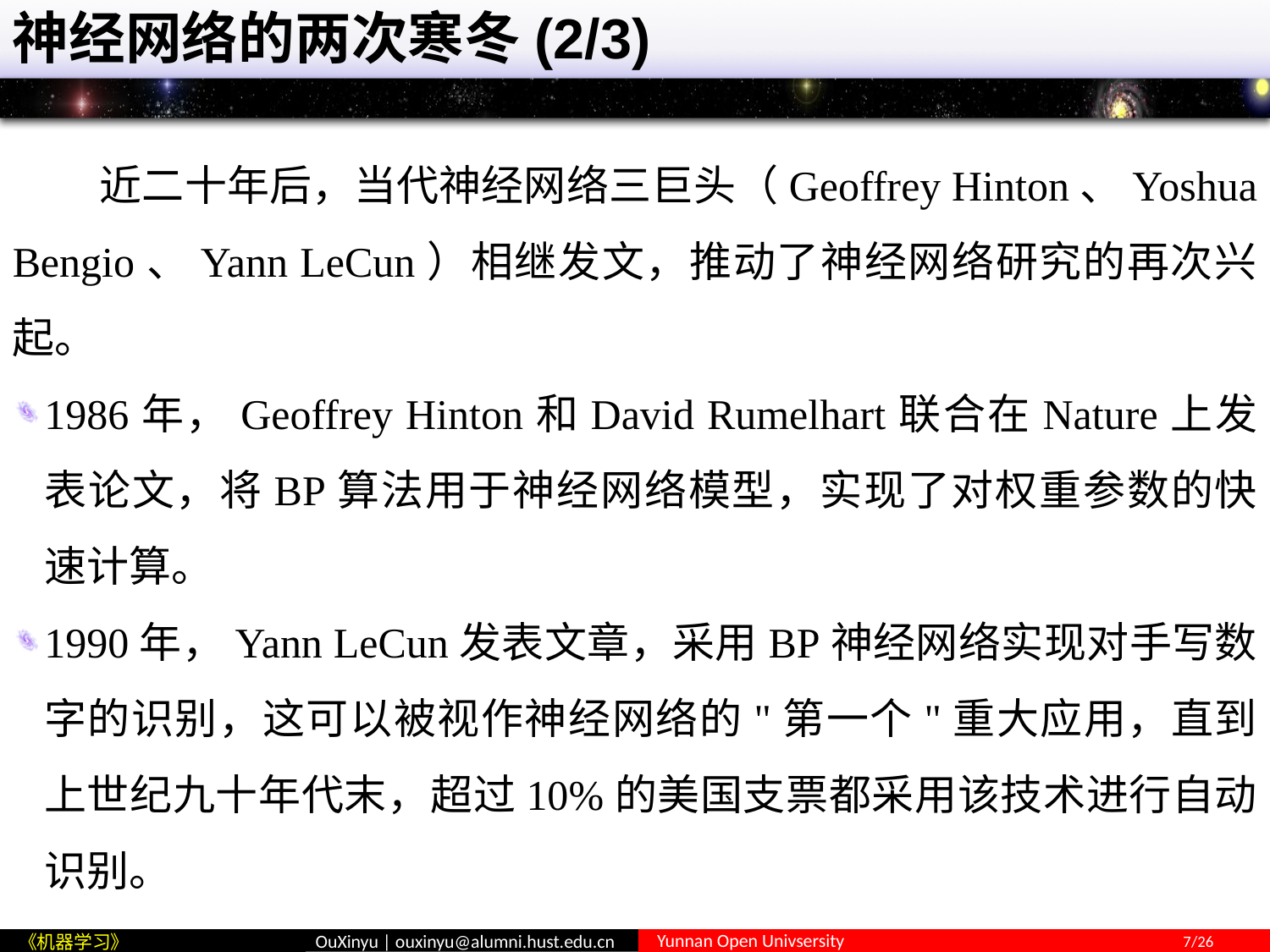

# 神经网络的两次寒冬(2/3)
        近二十年后，当代神经网络三巨头（Geoffrey Hinton、Yoshua Bengio、Yann LeCun）相继发文，推动了神经网络研究的再次兴起。
1986年，Geoffrey Hinton和David Rumelhart联合在Nature上发表论文，将BP算法用于神经网络模型，实现了对权重参数的快速计算。
1990年，Yann LeCun发表文章，采用BP神经网络实现对手写数字的识别，这可以被视作神经网络的"第一个"重大应用，直到上世纪九十年代末，超过10%的美国支票都采用该技术进行自动识别。